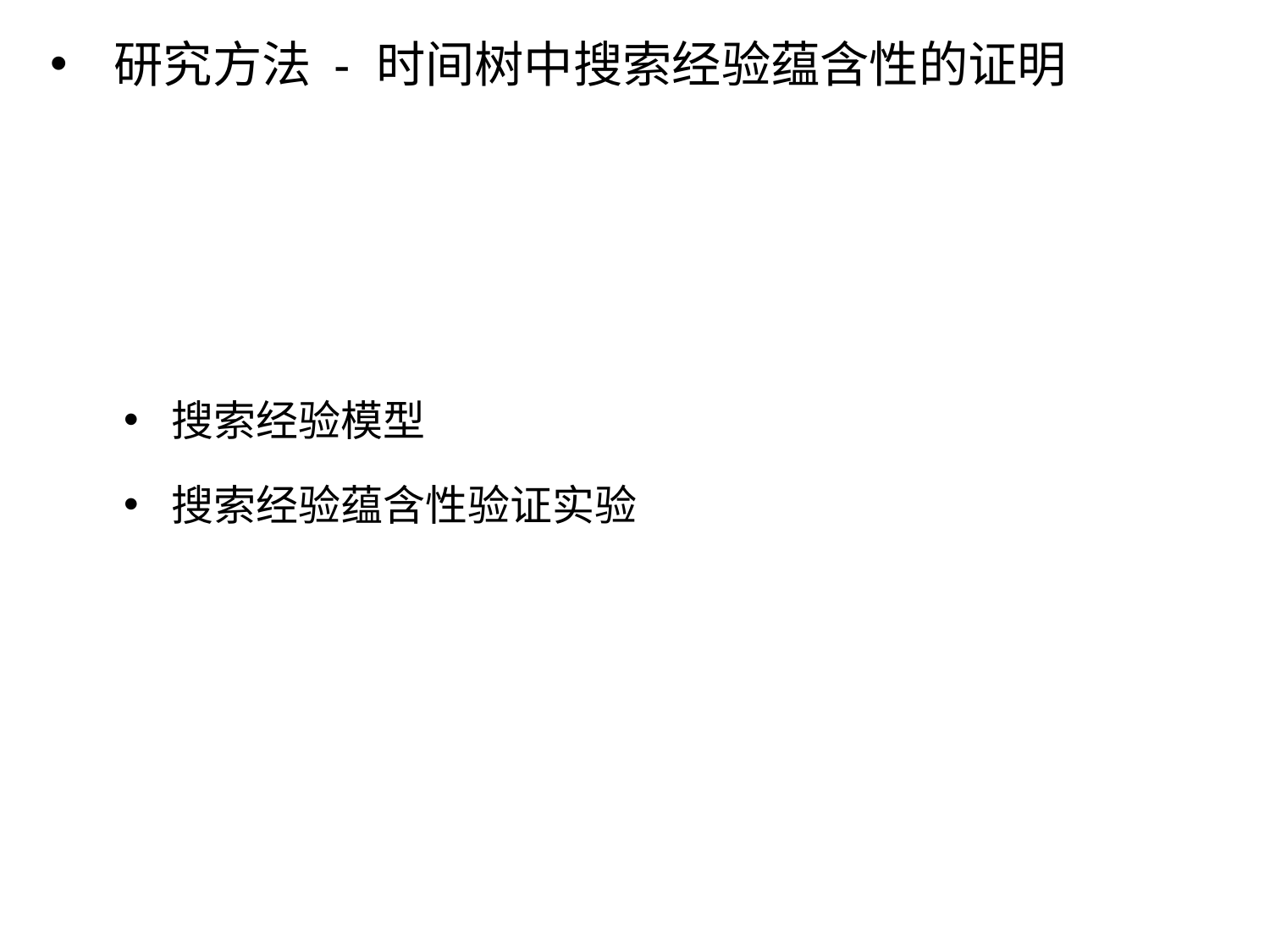

研究方法 - 时间树中搜索经验蕴含性的证明
搜索经验模型
搜索经验蕴含性验证实验